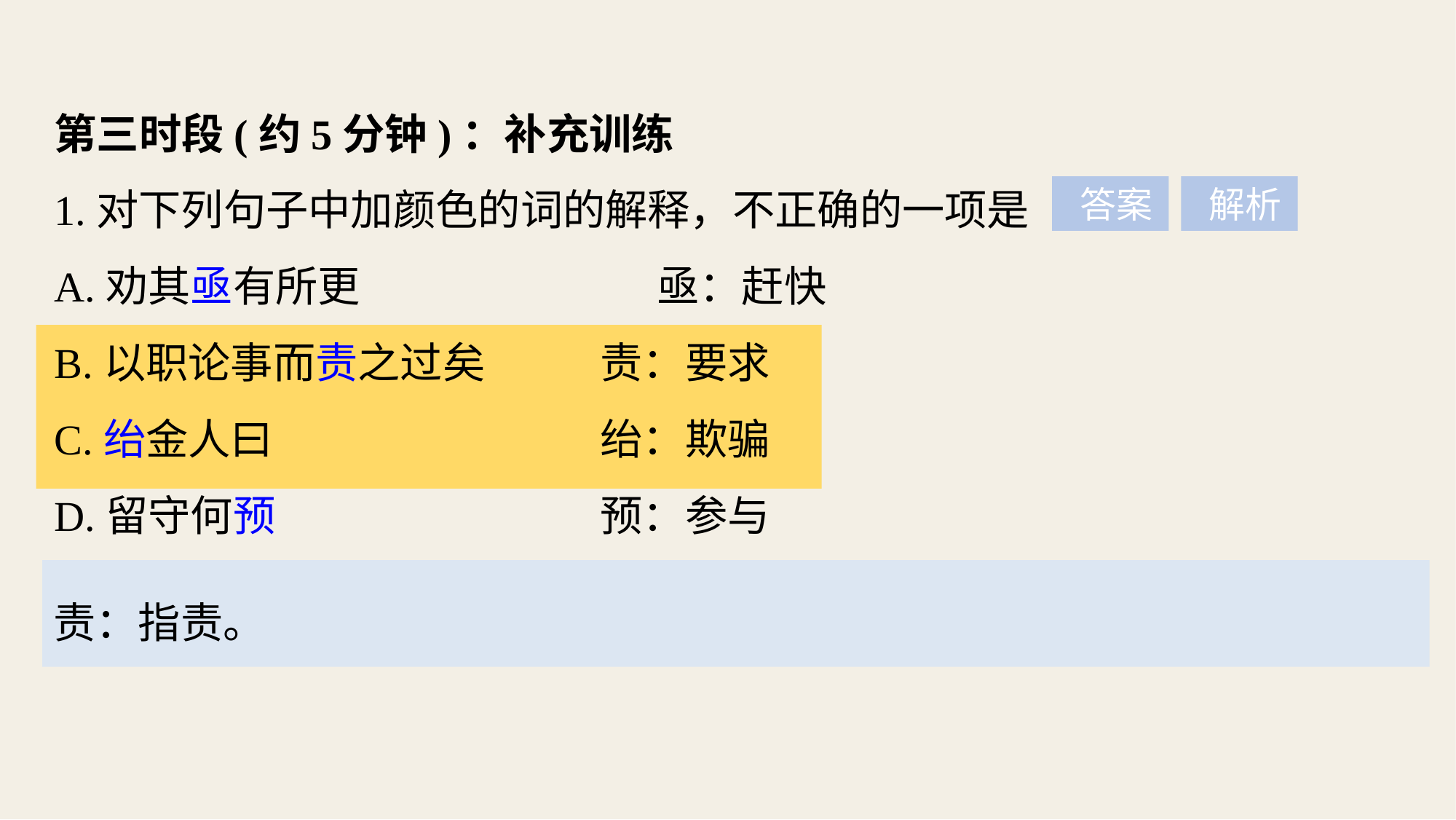

第三时段(约5分钟)：补充训练
1.对下列句子中加颜色的词的解释，不正确的一项是
A.劝其亟有所更　　　　　　　亟：赶快
B.以职论事而责之过矣  	责：要求
C.绐金人曰  			绐：欺骗
D.留守何预  			预：参与
 答案
 解析

责：指责。